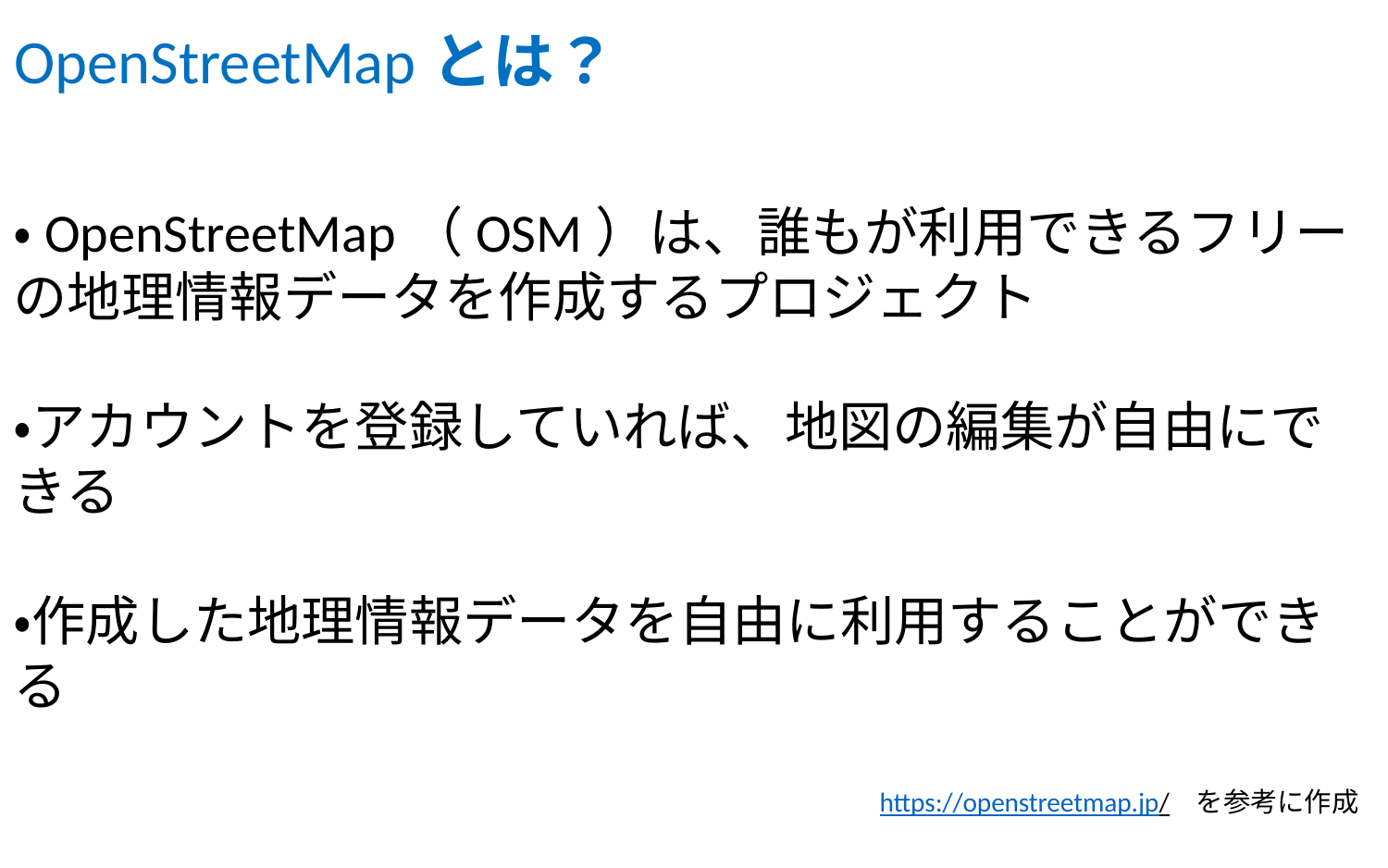

# OpenStreetMapとは？
・OpenStreetMap（OSM）は、誰もが利用できるフリーの地理情報データを作成するプロジェクト

・アカウントを登録していれば、地図の編集が自由にできる

・作成した地理情報データを自由に利用することができる
https://openstreetmap.jp/　を参考に作成